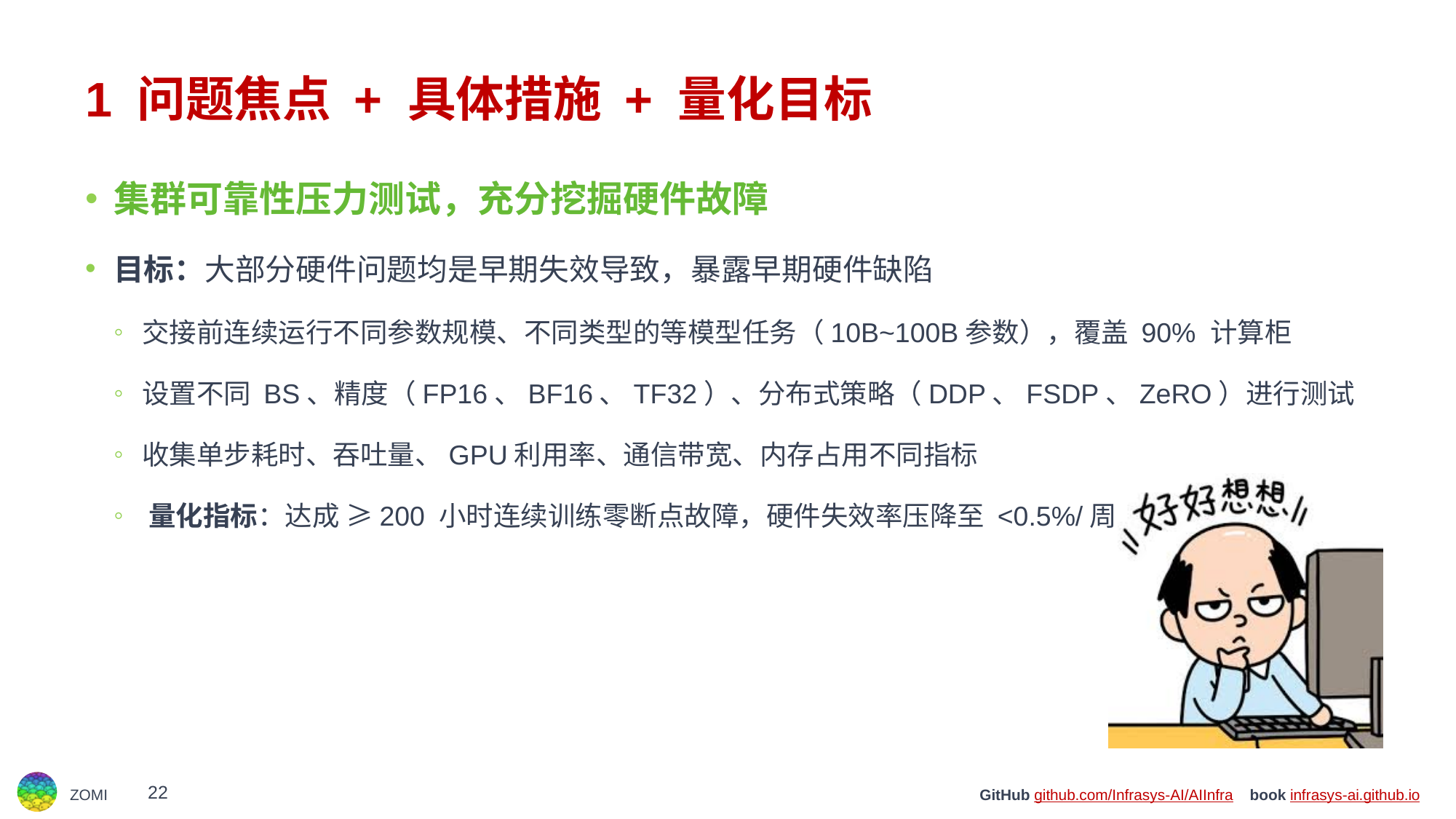

# 1 问题焦点 + 具体措施 + 量化目标
集群可靠性压力测试​，充分挖掘硬件故障
目标​​：大部分硬件问题均是早期失效导致，暴露早期硬件缺陷
交接前连续运行不同参数规模、不同类型的等模型任务​​（10B~100B参数），覆盖 90% 计算柜
设置不同 BS、精度（FP16、BF16、TF32）、分布式策略（DDP、FSDP、ZeRO）进行测试
收集单步耗时、吞吐量、GPU利用率、通信带宽、内存占用不同指标
​​量化指标​​：达成 ​​≥200 小时连续训练零断点​​故障，硬件失效率压降至 ​​<0.5%/周​